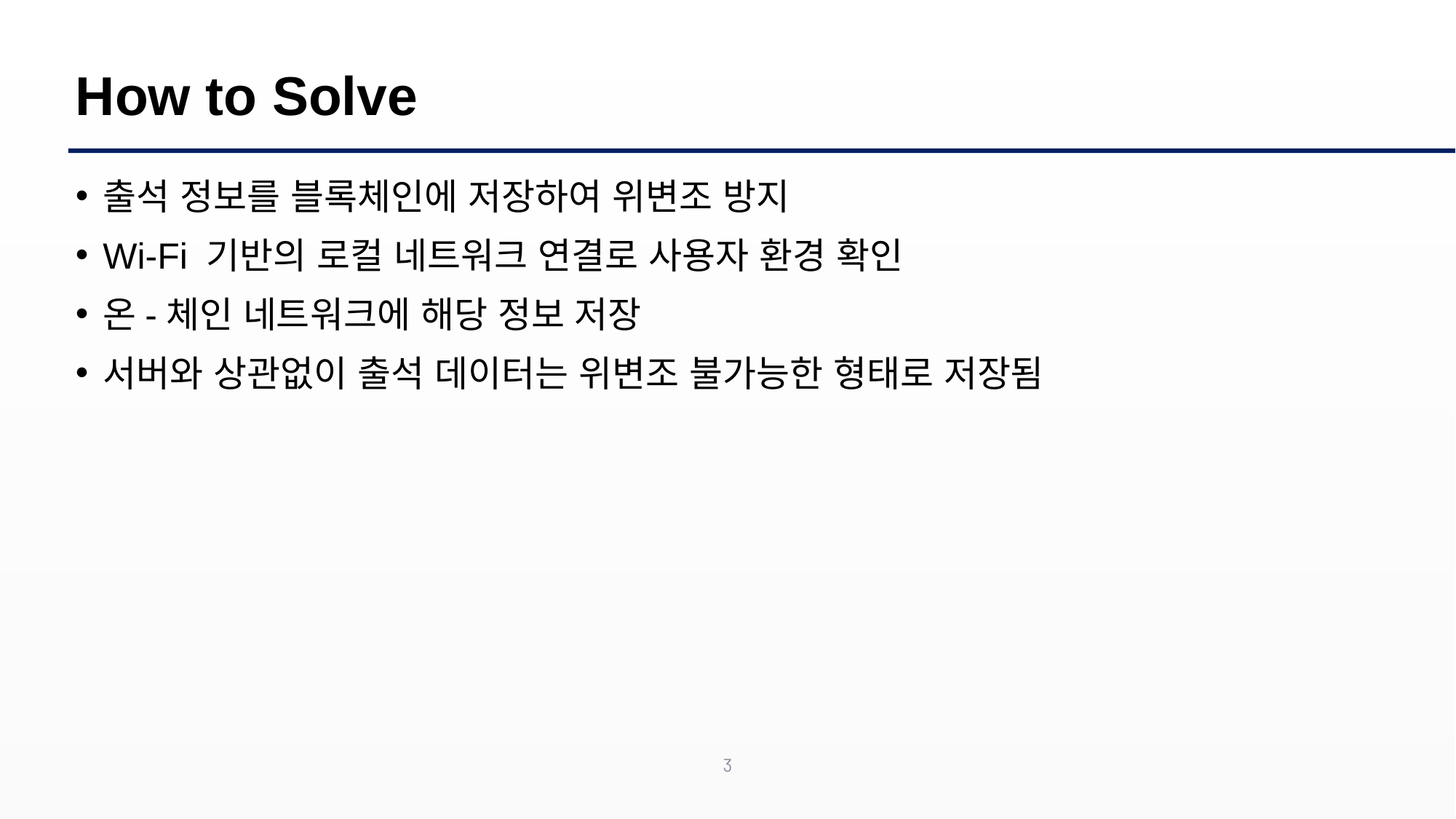

# How to Solve
출석 정보를 블록체인에 저장하여 위변조 방지
Wi-Fi 기반의 로컬 네트워크 연결로 사용자 환경 확인
온-체인 네트워크에 해당 정보 저장
서버와 상관없이 출석 데이터는 위변조 불가능한 형태로 저장됨

3